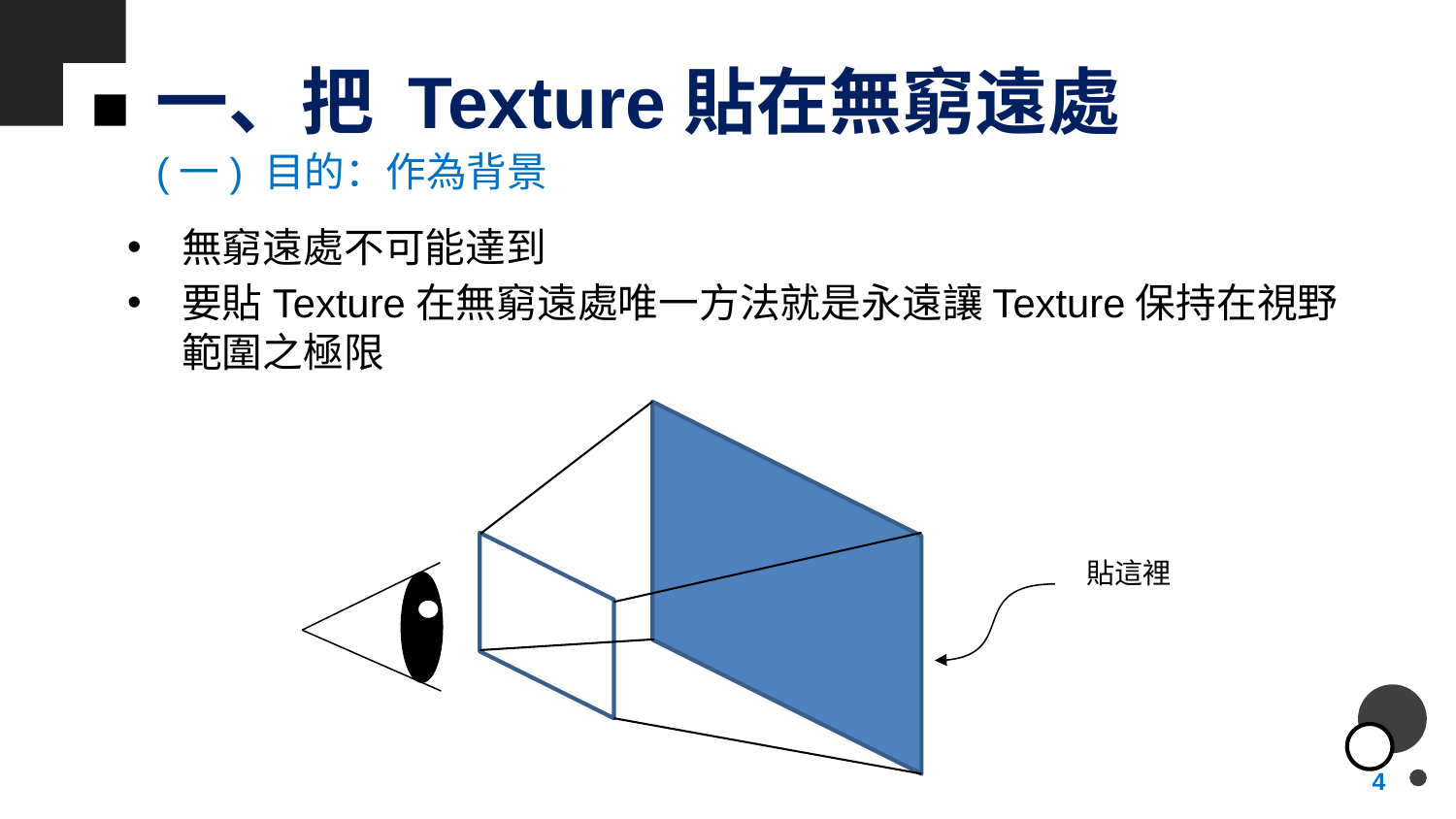

# 一、把 Texture貼在無窮遠處
(一) 目的：作為背景
無窮遠處不可能達到
要貼Texture在無窮遠處唯一方法就是永遠讓Texture保持在視野範圍之極限

貼這裡

4